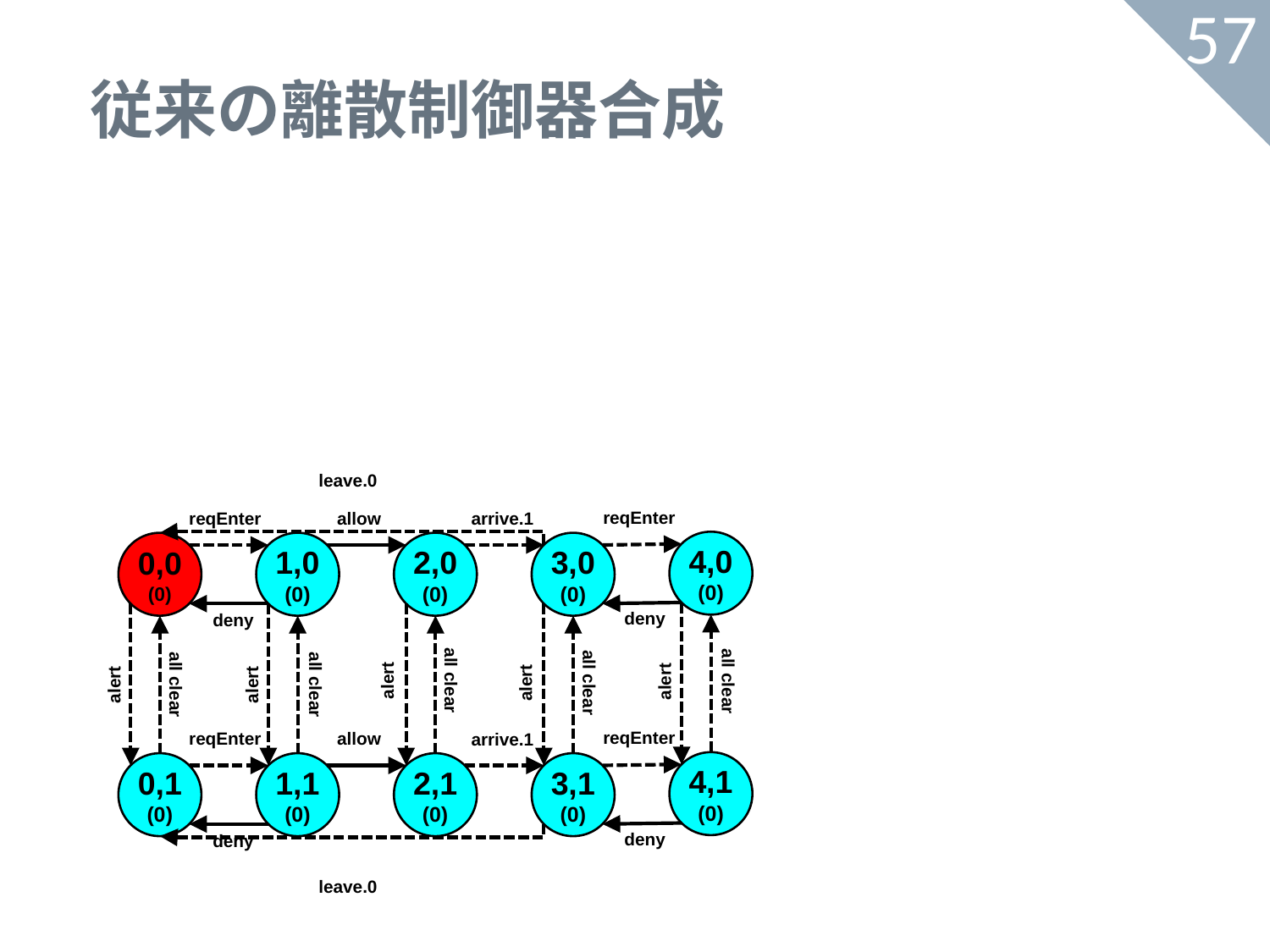

# 従来の離散制御器合成
57

leave.0
reqEnter
reqEnter
allow
arrive.1
4,0
(0)
0,0
(0)
1,0
(0)
2,0
(0)
3,0
(0)
deny
deny
alert
alert
alert
alert
alert
all clear
all clear
all clear
all clear
all clear
reqEnter
reqEnter
allow
arrive.1
4,1
(0)
0,1
(0)
1,1
(0)
2,1
(0)
3,1
(0)
deny
deny
leave.0